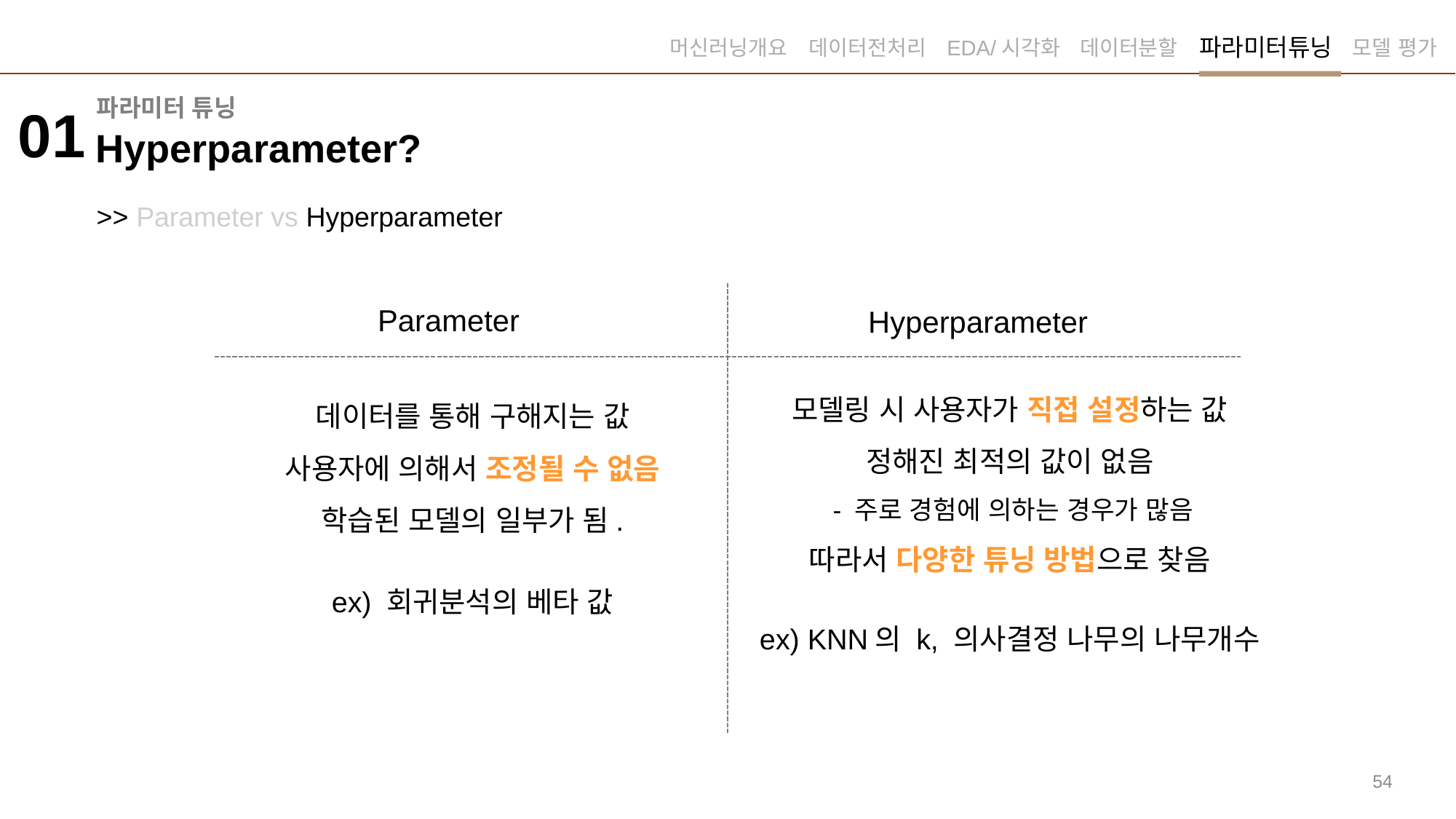

파라미터튜닝
머신러닝개요
데이터전처리
EDA/시각화
데이터분할
모델 평가

파라미터 튜닝
01
Hyperparameter?
>> Parameter vs Hyperparameter
Parameter
Hyperparameter
모델링 시 사용자가 직접 설정하는 값
정해진 최적의 값이 없음
 - 주로 경험에 의하는 경우가 많음
따라서 다양한 튜닝 방법으로 찾음

ex) KNN의 k, 의사결정 나무의 나무개수
데이터를 통해 구해지는 값
사용자에 의해서 조정될 수 없음
학습된 모델의 일부가 됨.

ex) 회귀분석의 베타 값
54